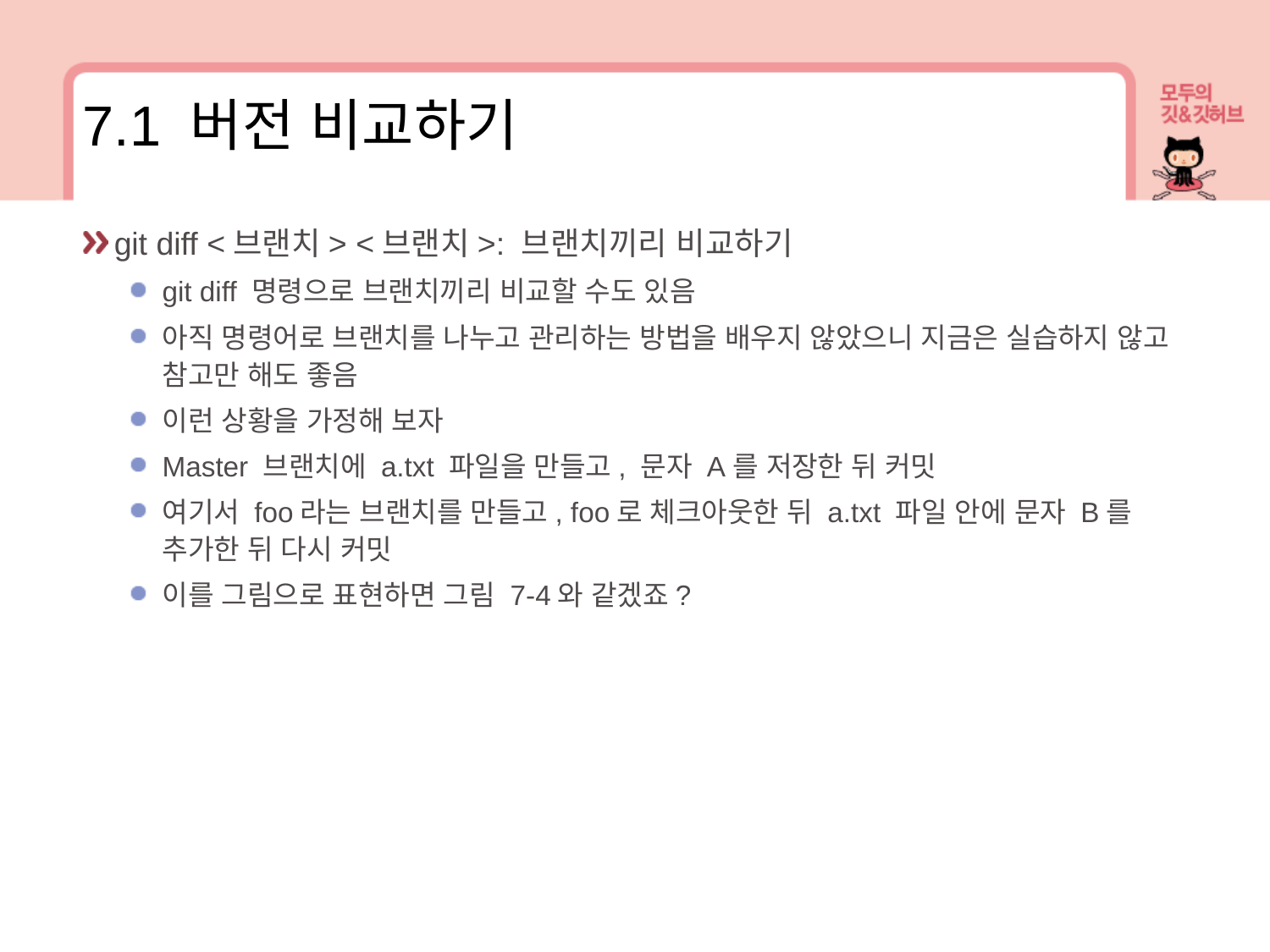

7.1 버전 비교하기
git diff <브랜치> <브랜치>: 브랜치끼리 비교하기
git diff 명령으로 브랜치끼리 비교할 수도 있음
아직 명령어로 브랜치를 나누고 관리하는 방법을 배우지 않았으니 지금은 실습하지 않고 참고만 해도 좋음
이런 상황을 가정해 보자
Master 브랜치에 a.txt 파일을 만들고, 문자 A를 저장한 뒤 커밋
여기서 foo라는 브랜치를 만들고, foo로 체크아웃한 뒤 a.txt 파일 안에 문자 B를 추가한 뒤 다시 커밋
이를 그림으로 표현하면 그림 7-4와 같겠죠?